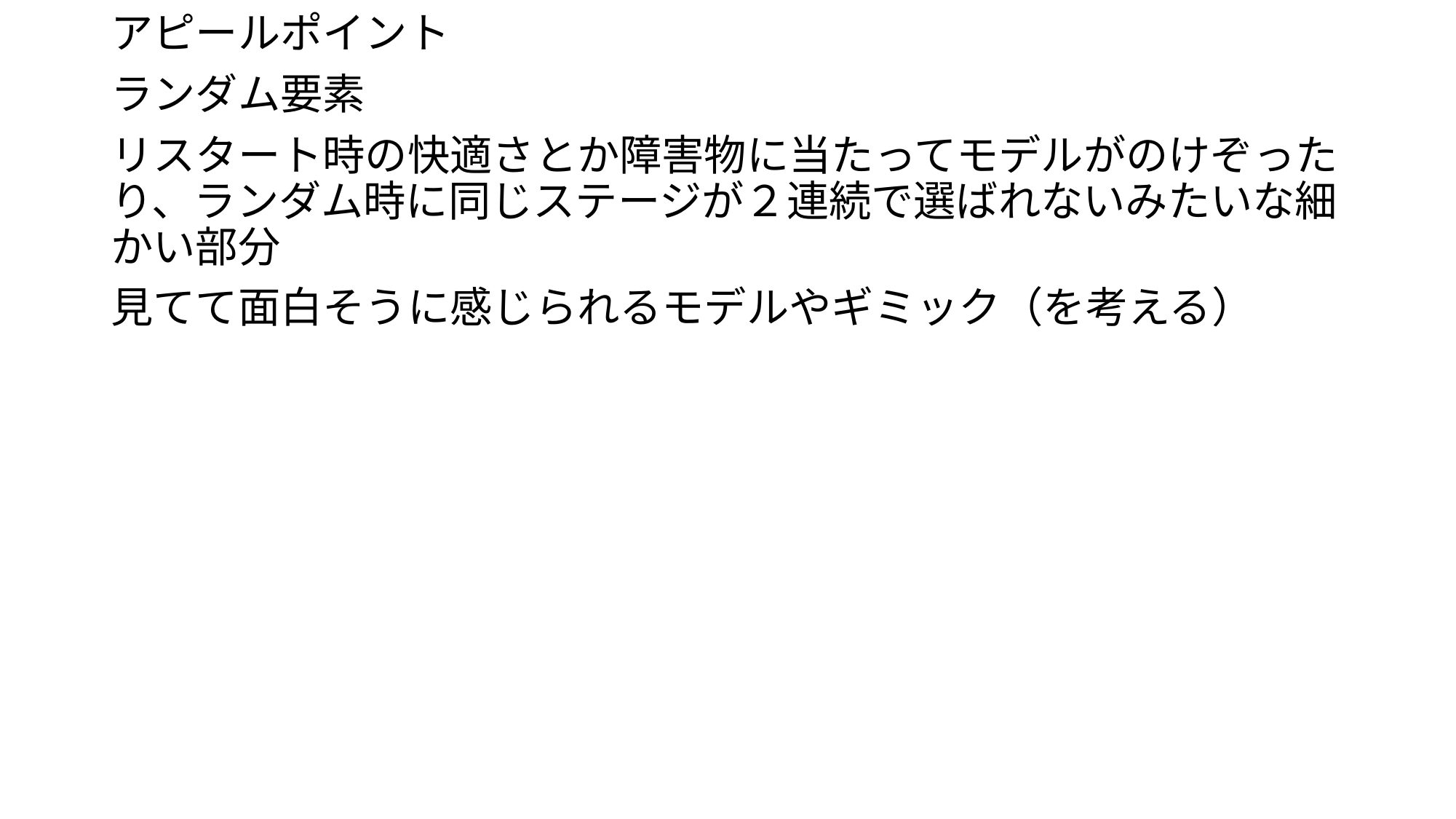

アピールポイント
ランダム要素
リスタート時の快適さとか障害物に当たってモデルがのけぞったり、ランダム時に同じステージが２連続で選ばれないみたいな細かい部分
見てて面白そうに感じられるモデルやギミック（を考える）